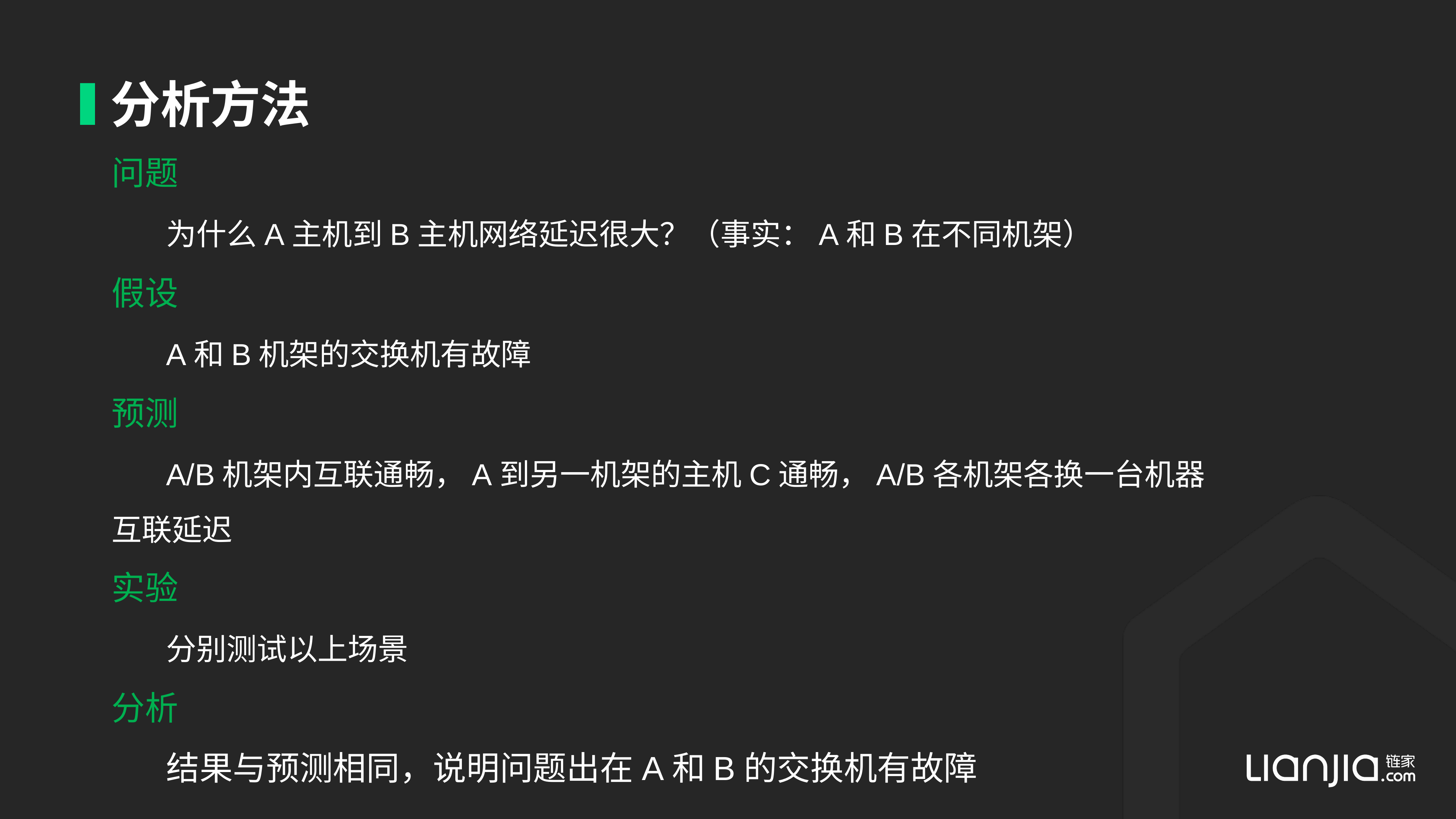

# 分析方法
问题
	为什么A主机到B主机网络延迟很大？（事实：A和B在不同机架）
假设
	A和B机架的交换机有故障
预测
	A/B机架内互联通畅，A到另一机架的主机C通畅，A/B各机架各换一台机器互联延迟
实验
	分别测试以上场景
分析
	结果与预测相同，说明问题出在A和B的交换机有故障